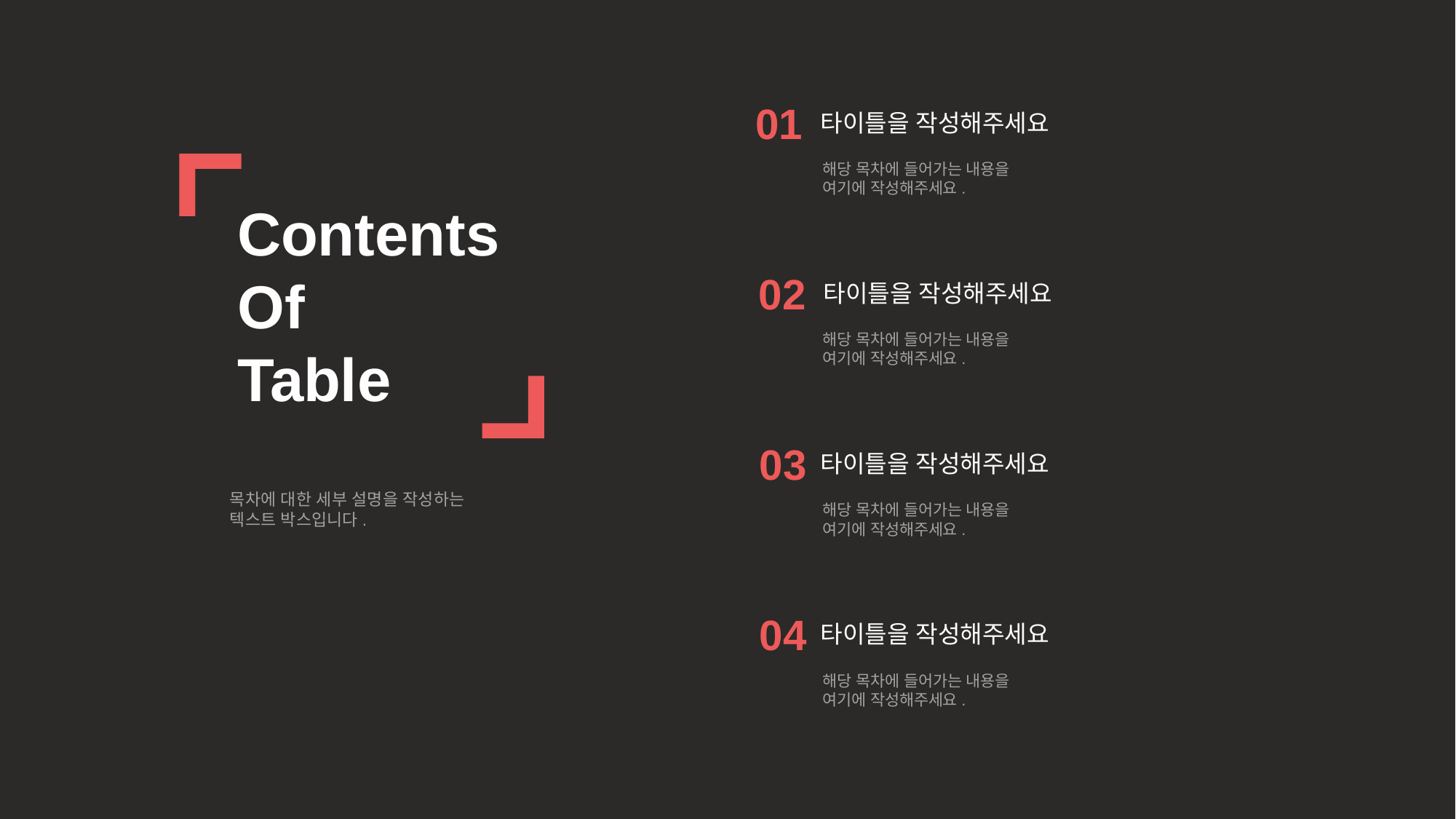

01
타이틀을 작성해주세요
해당 목차에 들어가는 내용을
여기에 작성해주세요.

Contents
Of
Table
02
타이틀을 작성해주세요
해당 목차에 들어가는 내용을
여기에 작성해주세요.

03
타이틀을 작성해주세요
해당 목차에 들어가는 내용을
여기에 작성해주세요.
목차에 대한 세부 설명을 작성하는
텍스트 박스입니다.
04
타이틀을 작성해주세요
해당 목차에 들어가는 내용을
여기에 작성해주세요.